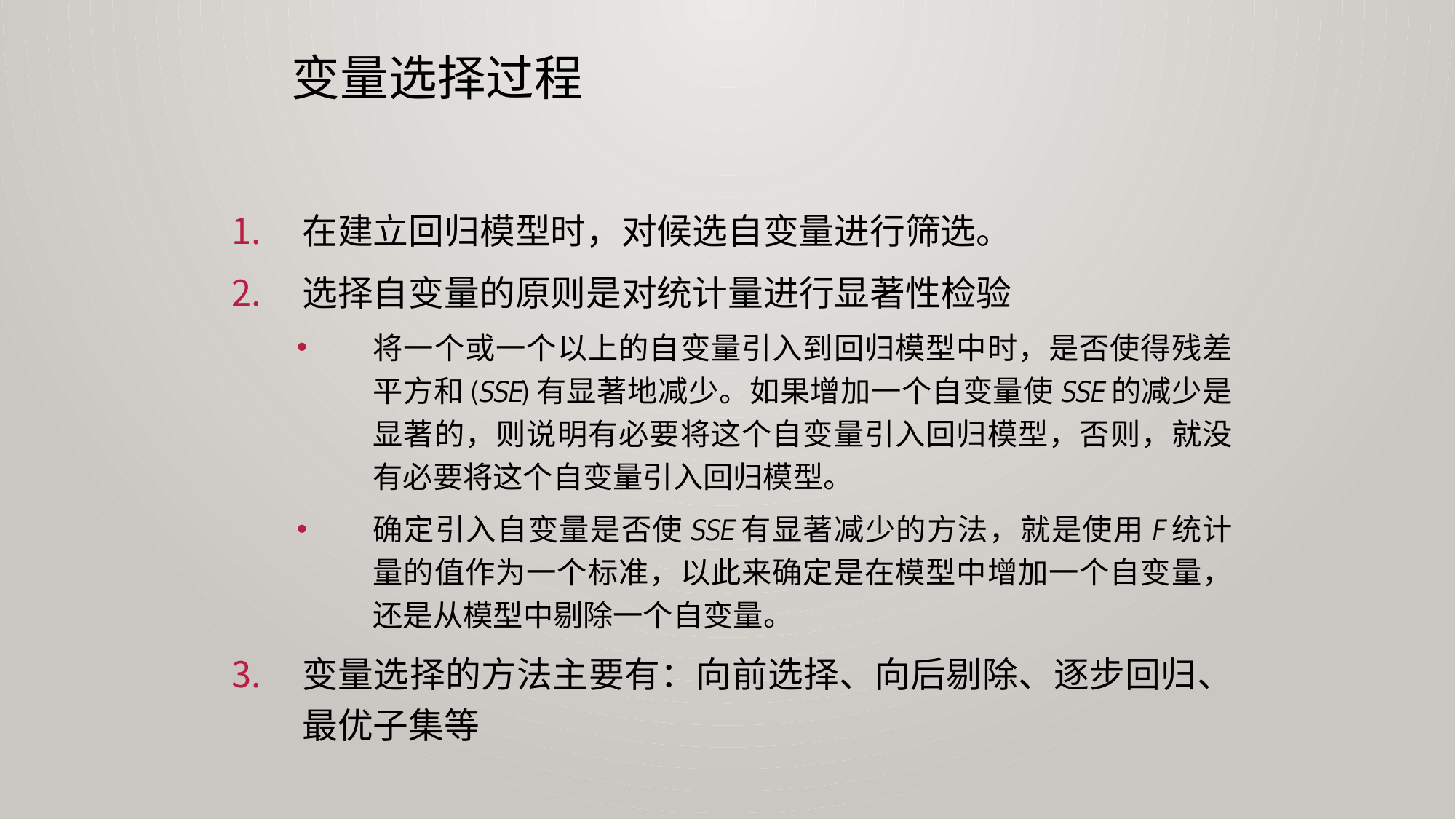

# 变量选择过程
在建立回归模型时，对候选自变量进行筛选。
选择自变量的原则是对统计量进行显著性检验
将一个或一个以上的自变量引入到回归模型中时，是否使得残差平方和(SSE)有显著地减少。如果增加一个自变量使SSE的减少是显著的，则说明有必要将这个自变量引入回归模型，否则，就没有必要将这个自变量引入回归模型。
确定引入自变量是否使SSE有显著减少的方法，就是使用F统计量的值作为一个标准，以此来确定是在模型中增加一个自变量，还是从模型中剔除一个自变量。
变量选择的方法主要有：向前选择、向后剔除、逐步回归、最优子集等